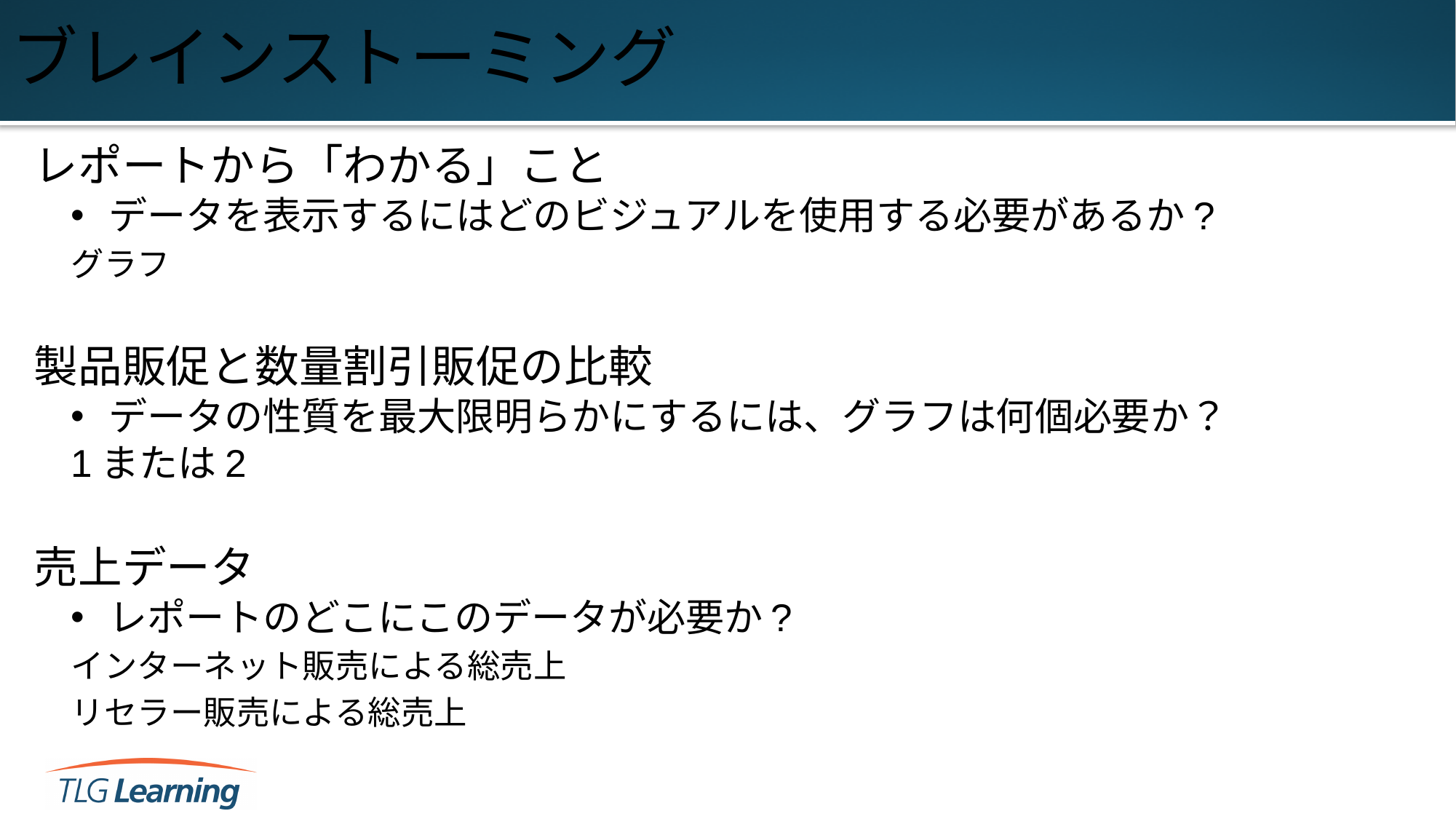

# ブレインストーミング
レポートから「わかる」こと
データを表示するにはどのビジュアルを使用する必要があるか?
		グラフ

製品販促と数量割引販促の比較
データの性質を最大限明らかにするには、グラフは何個必要か？
		1または2

売上データ
レポートのどこにこのデータが必要か?
		インターネット販売による総売上
		リセラー販売による総売上